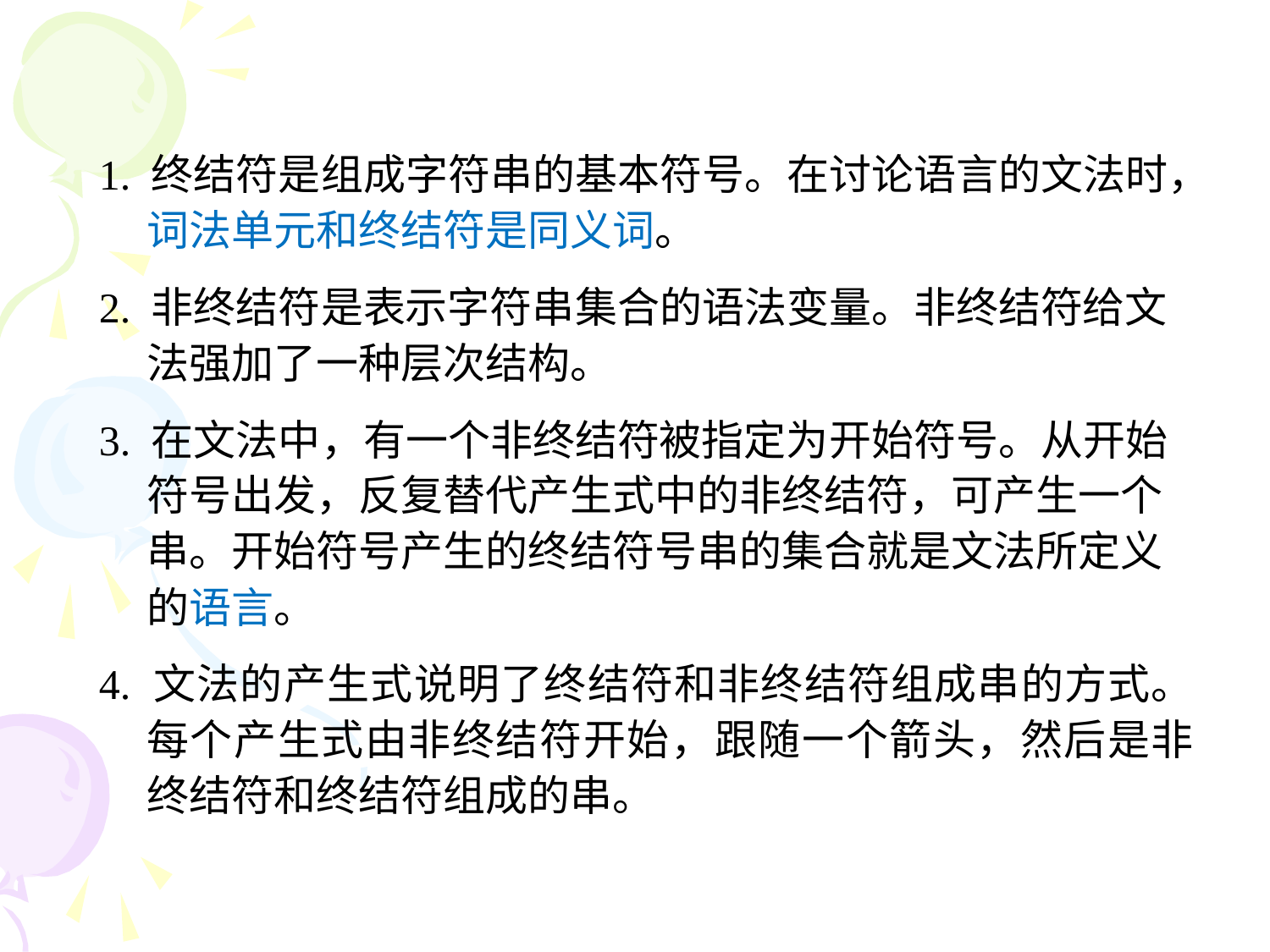

1. 终结符是组成字符串的基本符号。在讨论语言的文法时，词法单元和终结符是同义词。
2. 非终结符是表示字符串集合的语法变量。非终结符给文法强加了一种层次结构。
3. 在文法中，有一个非终结符被指定为开始符号。从开始符号出发，反复替代产生式中的非终结符，可产生一个串。开始符号产生的终结符号串的集合就是文法所定义的语言。
4. 文法的产生式说明了终结符和非终结符组成串的方式。每个产生式由非终结符开始，跟随一个箭头，然后是非终结符和终结符组成的串。
9